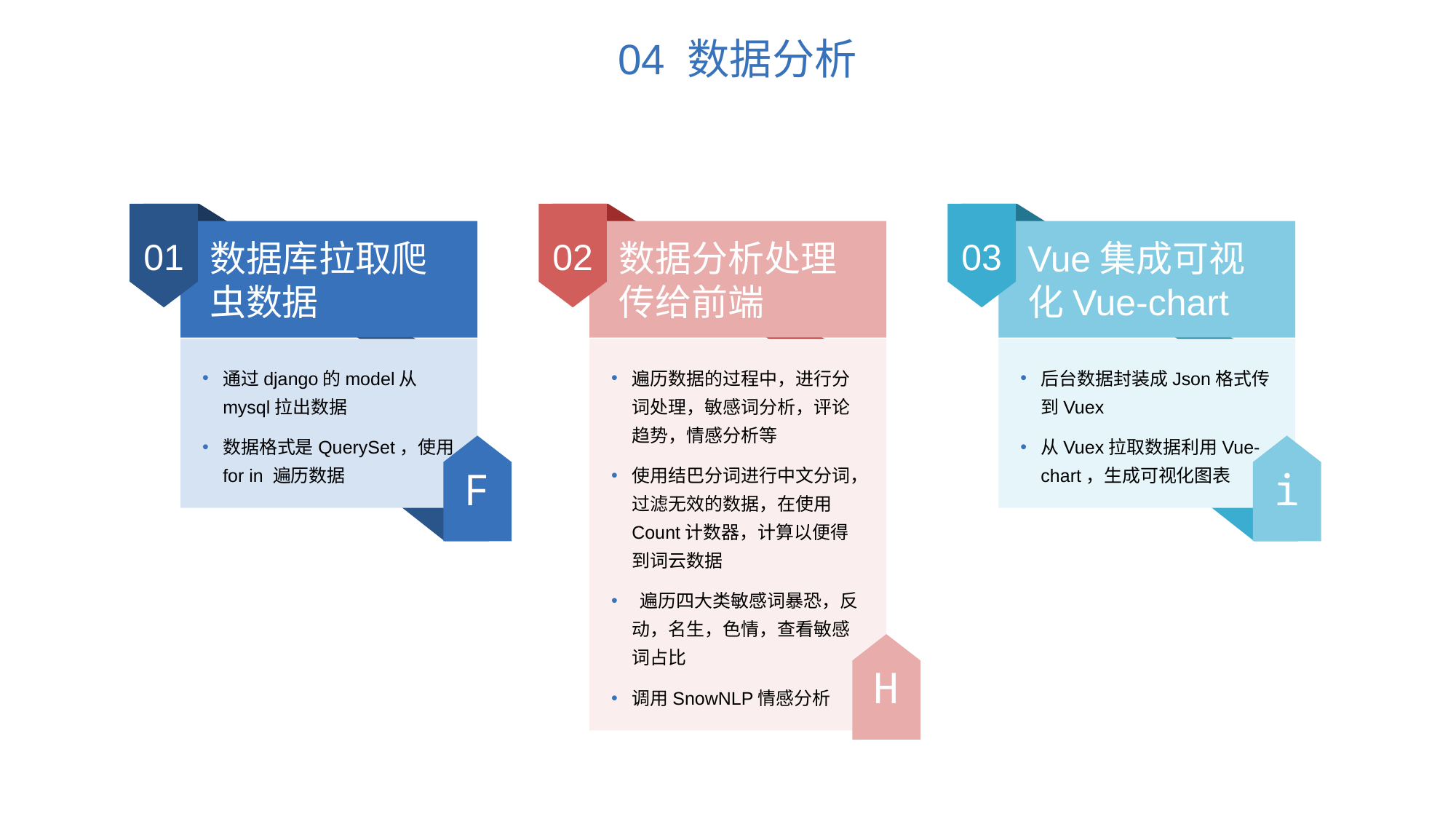

04 数据分析
01

数据库拉取爬虫数据
通过django的model从mysql拉出数据
数据格式是QuerySet，使用for in 遍历数据

F
02

数据分析处理传给前端
遍历数据的过程中，进行分词处理，敏感词分析，评论趋势，情感分析等
使用结巴分词进行中文分词，过滤无效的数据，在使用Count计数器，计算以便得到词云数据
 遍历四大类敏感词暴恐，反动，名生，色情，查看敏感词占比
调用SnowNLP情感分析

H
03

Vue集成可视化Vue-chart
后台数据封装成Json格式传到Vuex
从Vuex拉取数据利用Vue-chart，生成可视化图表

i